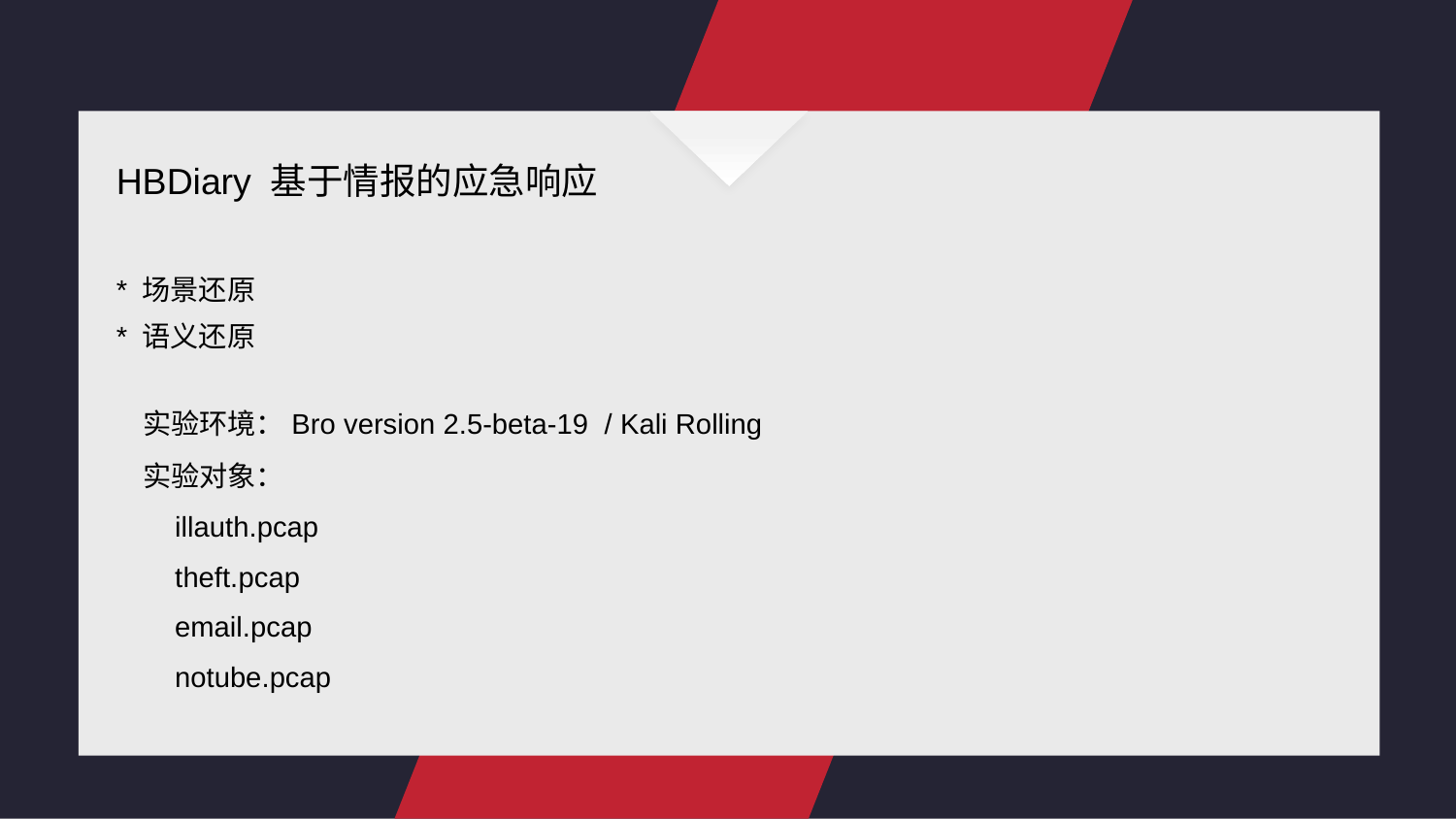

HBDiary 基于情报的应急响应

* 场景还原
* 语义还原

实验环境：Bro version 2.5-beta-19  / Kali Rolling

实验对象：
    illauth.pcap
    theft.pcap
    email.pcap
    notube.pcap